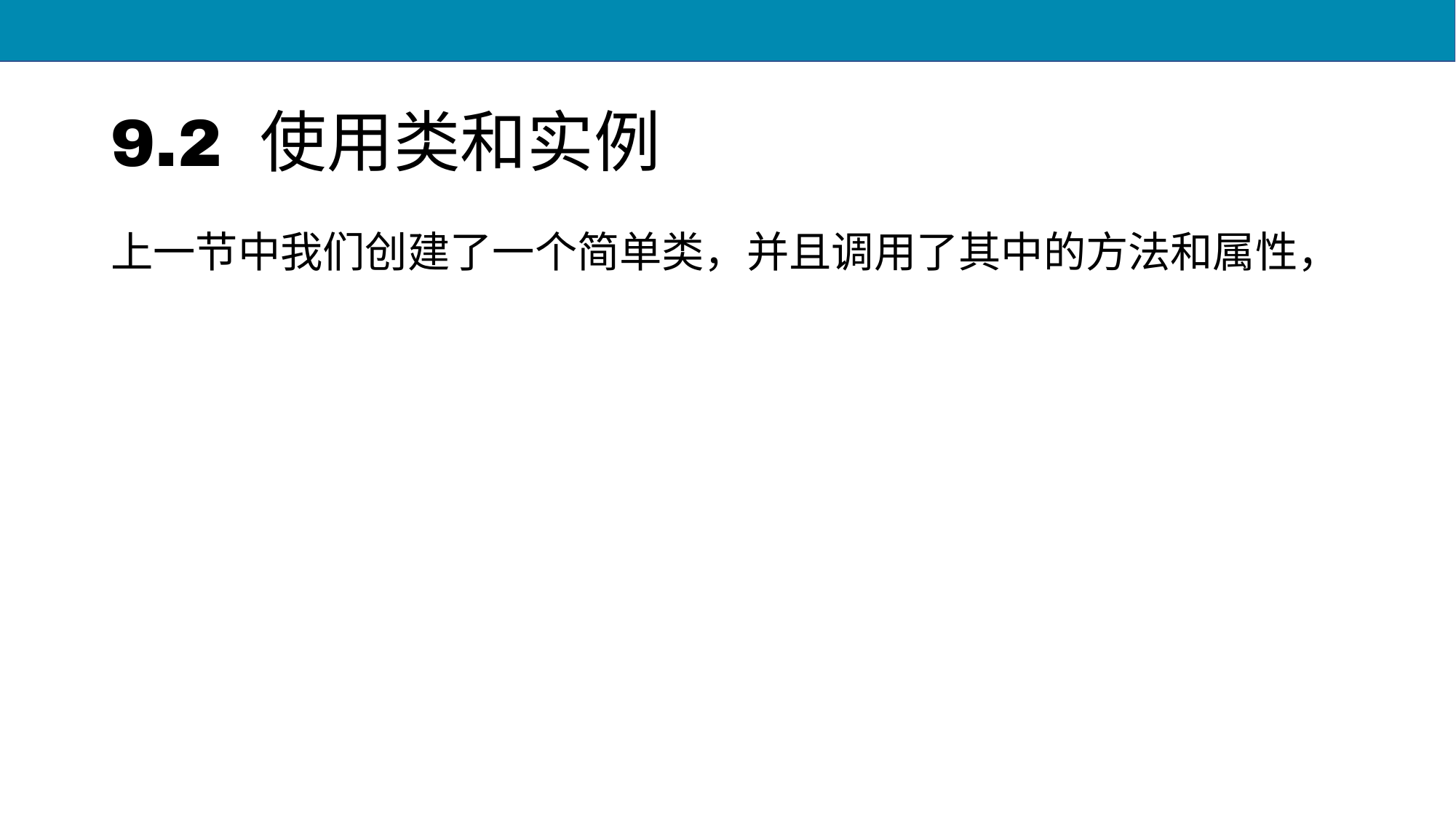

# 9.2 使用类和实例
上一节中我们创建了一个简单类，并且调用了其中的方法和属性，